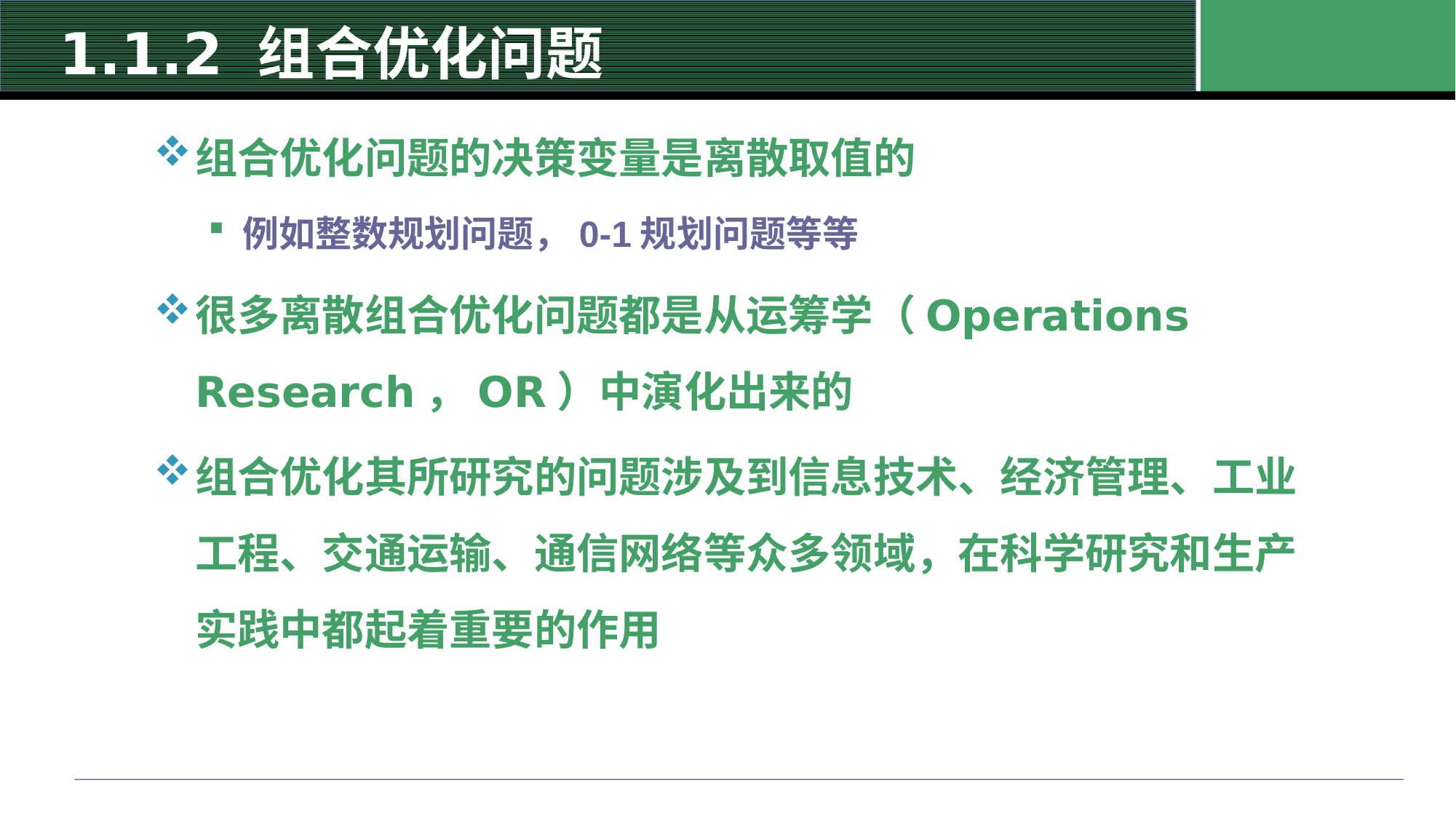

# 1.1.2 组合优化问题
组合优化问题的决策变量是离散取值的
例如整数规划问题，0-1规划问题等等
很多离散组合优化问题都是从运筹学（Operations Research，OR）中演化出来的
组合优化其所研究的问题涉及到信息技术、经济管理、工业工程、交通运输、通信网络等众多领域，在科学研究和生产实践中都起着重要的作用